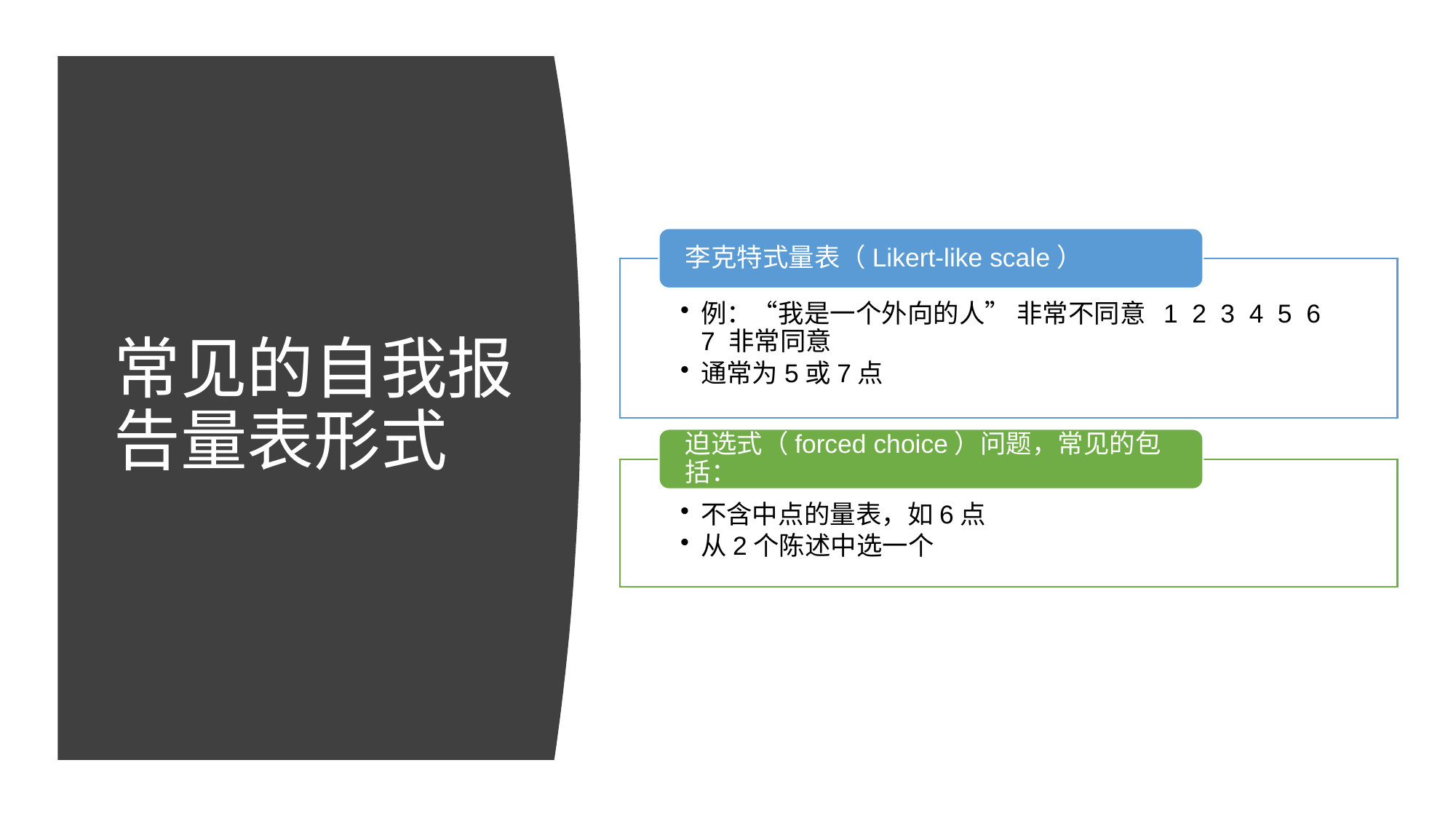

例：“我是一个外向的人” 非常不同意  1  2  3  4  5  6  7 非常同意
通常为5或7点
李克特式量表（Likert-like scale）
不含中点的量表，如6点
从2个陈述中选一个
迫选式（forced choice）问题，常见的包括：

# 常见的自我报告量表形式